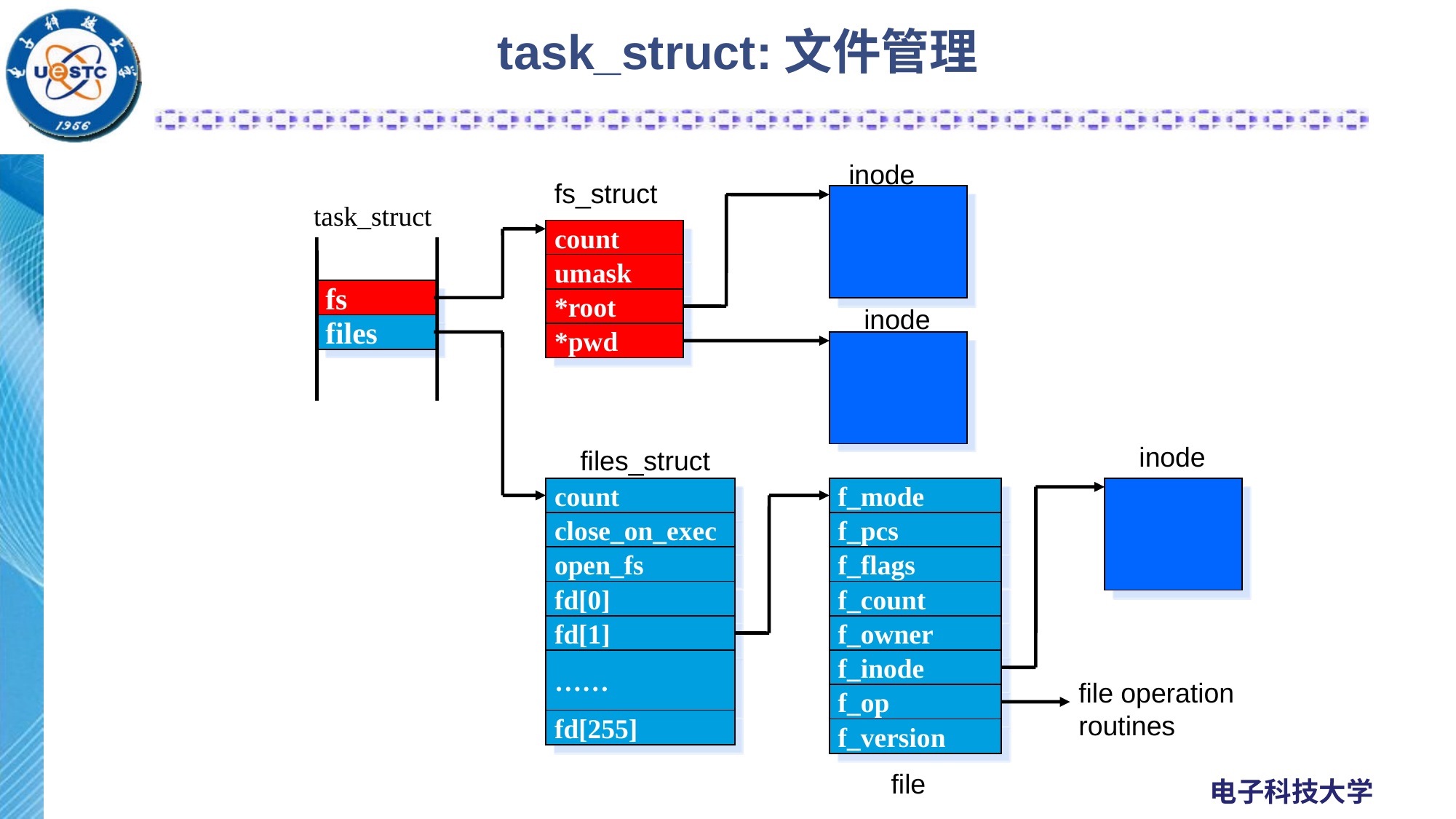

# task_struct:文件管理
inode
fs_struct

task_struct
count

umask
fs
*root

inode

files
*pwd

inode
files_struct
count
f_mode

close_on_exec
f_pcs
open_fs
f_flags
fd[0]
f_count
fd[1]
f_owner

……
f_inode

file operation
routines
f_op

fd[255]
f_version
file